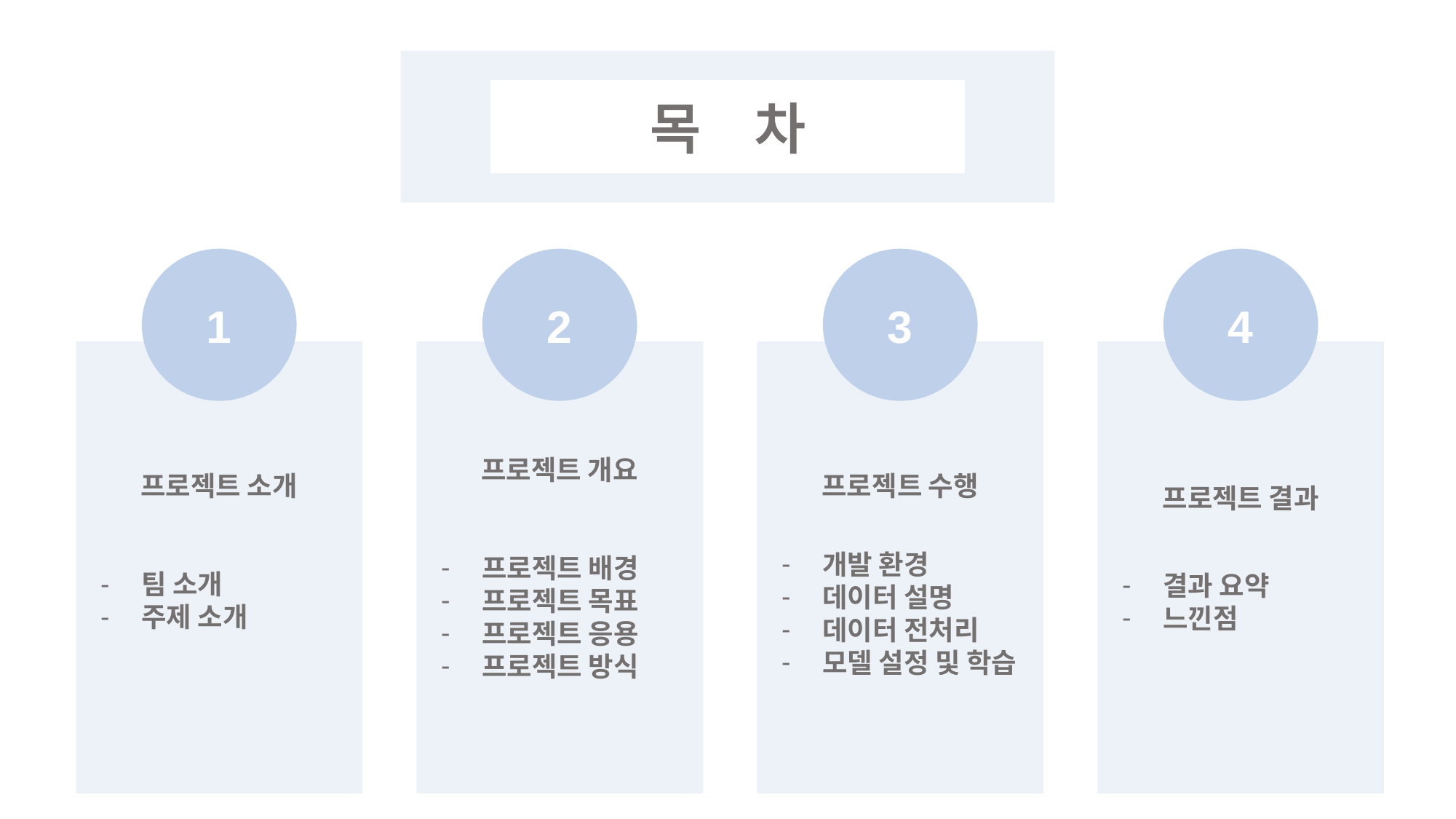

목   차
1
3
4
2
프로젝트 소개

팀 소개
주제 소개

프로젝트 개요

프로젝트 배경
프로젝트 목표
프로젝트 응용
프로젝트 방식

프로젝트 수행

개발 환경
데이터 설명
데이터 전처리
모델 설정 및 학습

프로젝트 결과

결과 요약
느낀점